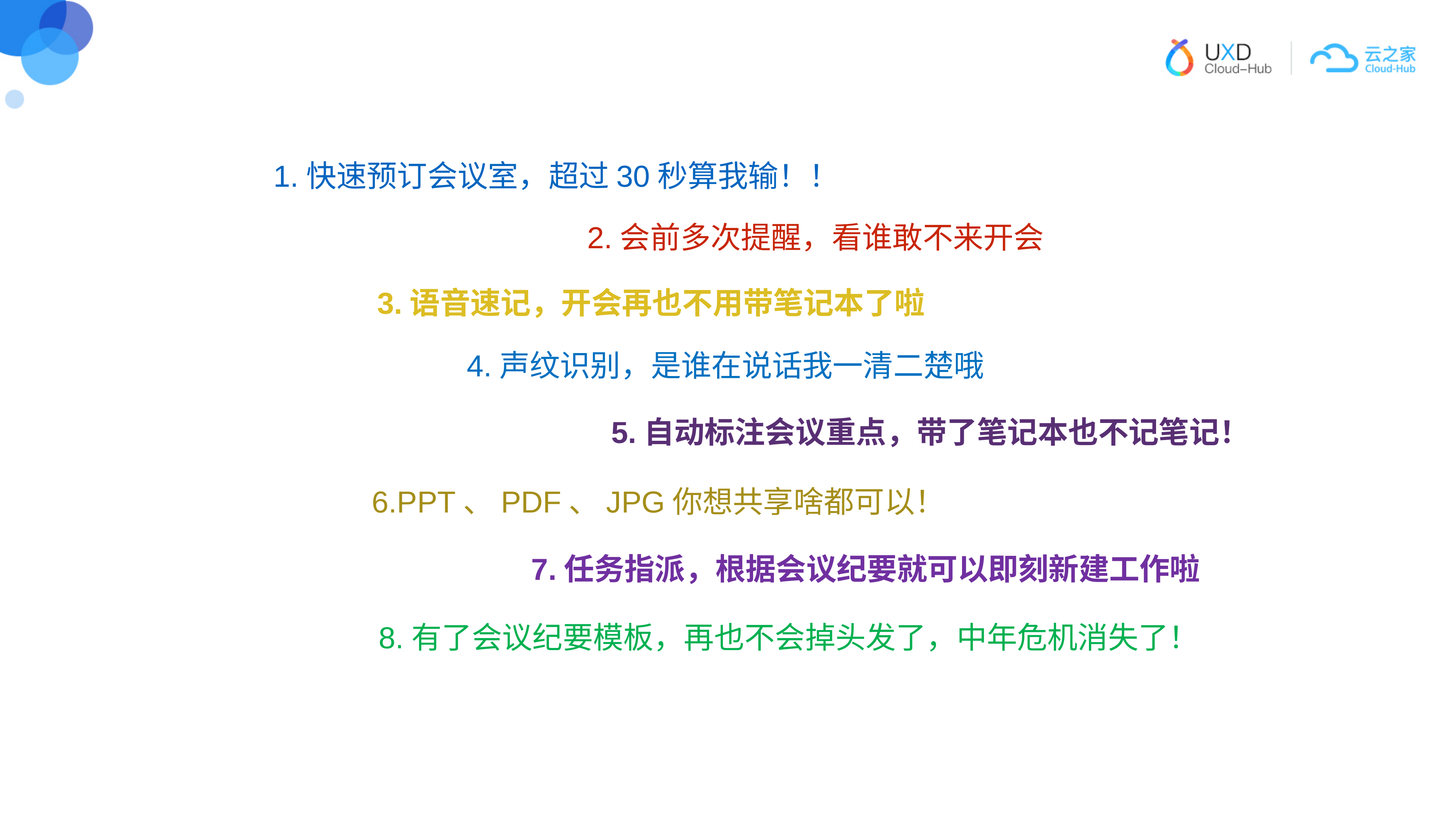

1.快速预订会议室，超过30秒算我输！！
2.会前多次提醒，看谁敢不来开会
3.语音速记，开会再也不用带笔记本了啦
4.声纹识别，是谁在说话我一清二楚哦
5.自动标注会议重点，带了笔记本也不记笔记！
6.PPT、PDF、JPG你想共享啥都可以！
7.任务指派，根据会议纪要就可以即刻新建工作啦
8.有了会议纪要模板，再也不会掉头发了，中年危机消失了！